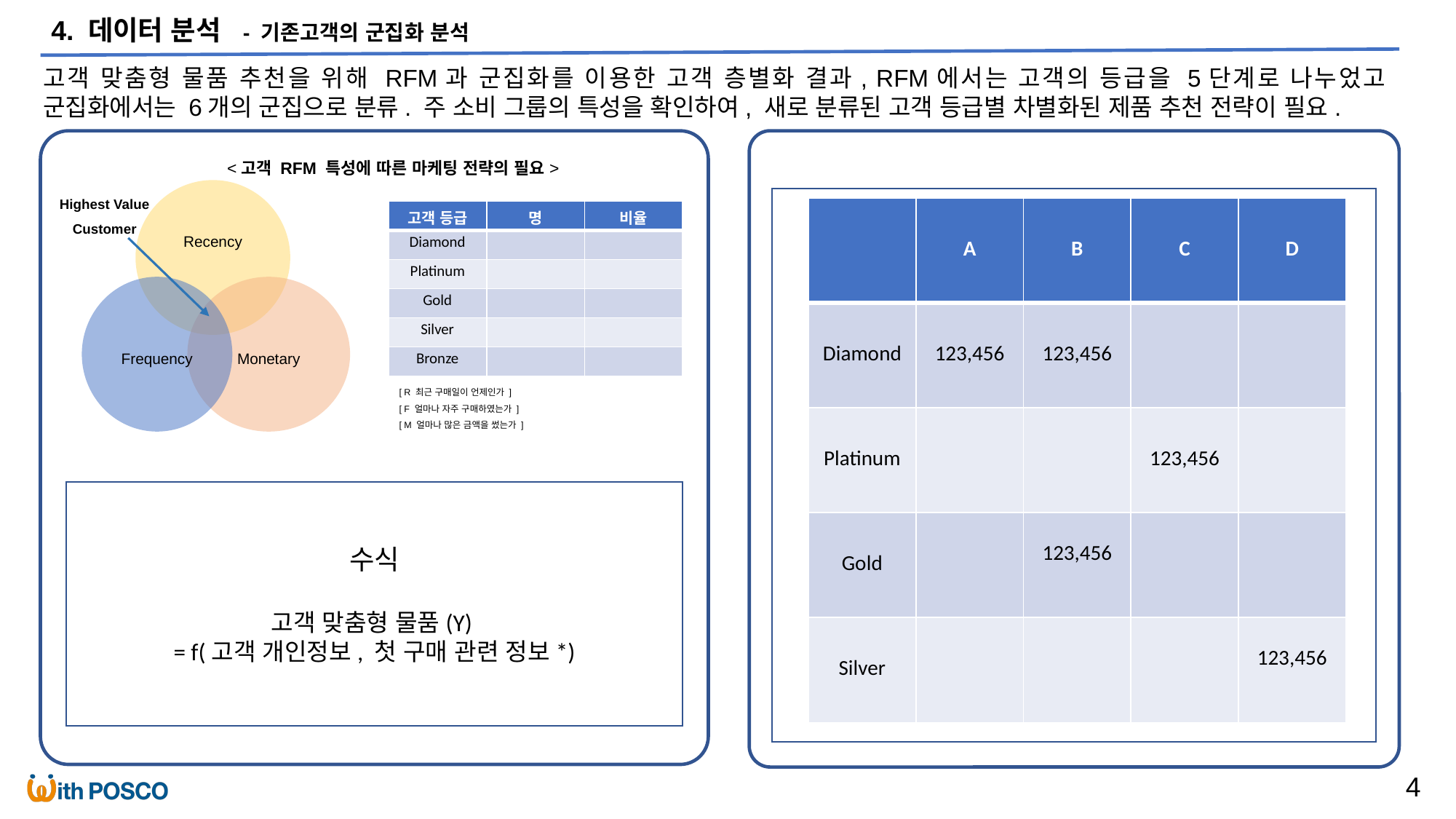

4. 데이터 분석  - 기존고객의 군집화 분석

고객 맞춤형 물품 추천을 위해 RFM과 군집화를 이용한 고객 층별화 결과, RFM에서는 고객의 등급을 5단계로 나누었고 군집화에서는 6개의 군집으로 분류. 주 소비 그룹의 특성을 확인하여, 새로 분류된 고객 등급별 차별화된 제품 추천 전략이 필요.

<고객 RFM 특성에 따른 마케팅 전략의 필요>
Recency
Monetary
Frequency
Highest Value Customer
군집 별 물품 구매 추이
|  | A | B | C | D |
| --- | --- | --- | --- | --- |
| Diamond | 123,456 | 123,456 |  |  |
| Platinum |  |  | 123,456 |  |
| Gold |  | 123,456 |  |  |
| Silver |  |  |  | 123,456 |
| 고객 등급 | 명 | 비율 |
| --- | --- | --- |
| Diamond |  |  |
| Platinum |  |  |
| Gold |  |  |
| Silver |  |  |
| Bronze |  |  |
[ R 최근 구매일이 언제인가 ]
[ F 얼마나 자주 구매하였는가 ]
[ M 얼마나 많은 금액을 썼는가 ]
수식
고객 맞춤형 물품(Y)
= f(고객 개인정보, 첫 구매 관련 정보*)
4
고객 맞춤형 물품 추천 방식을 위해 이용 고객 군집화 분석 결과, 4개의 군집으로 분류되는 것을 확인.
또한, 연관분석(association rule)통해 군집별 구매 물품 추이를 확인. 이에 따라 고객 맞춤 물품 추천 방식 도입.
기존 고객을 RFM 분석을 통해 층별화 하여 분석한 결과, 5개의 그룹으로 분류할 수 있었고, 주 소비 그룹의 특성을 확인.
따라서, 새로 분류된 고객등급별 차별화된 제품 추천 전략이 필요